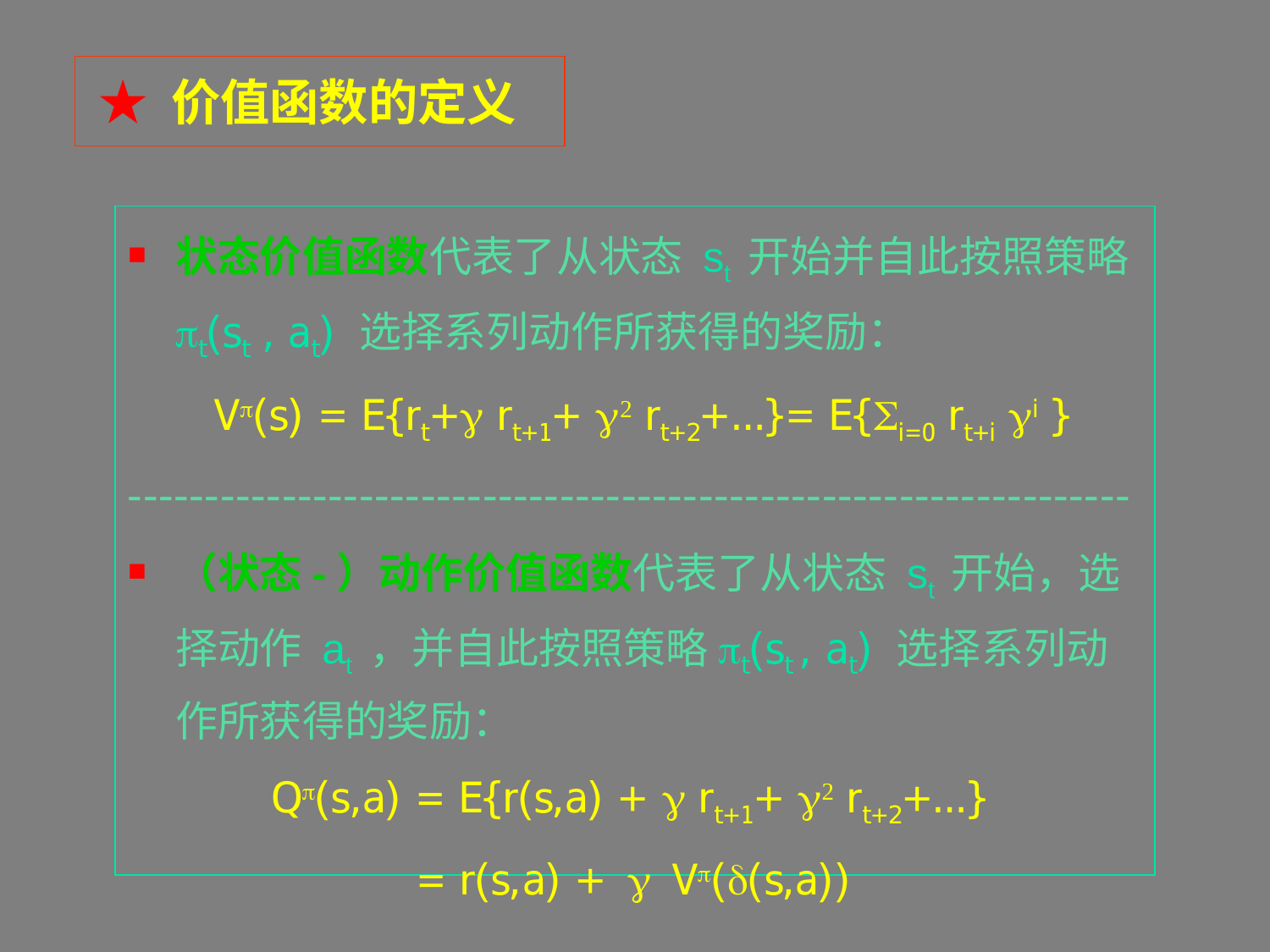

★ 价值函数的定义
状态价值函数代表了从状态 st 开始并自此按照策略πt(st , at) 选择系列动作所获得的奖励：
	   Vπ(s) = E{rt+γ rt+1+ γ2 rt+2+…}= E{Σi=0 rt+i γi }
-----------------------------------------------------------------
（状态-）动作价值函数代表了从状态 st 开始，选择动作 at ，并自此按照策略πt(st , at) 选择系列动作所获得的奖励：
           Qπ(s,a) = E{r(s,a) + γ rt+1+ γ2 rt+2+…}
                      = r(s,a) + γ Vπ(δ(s,a))